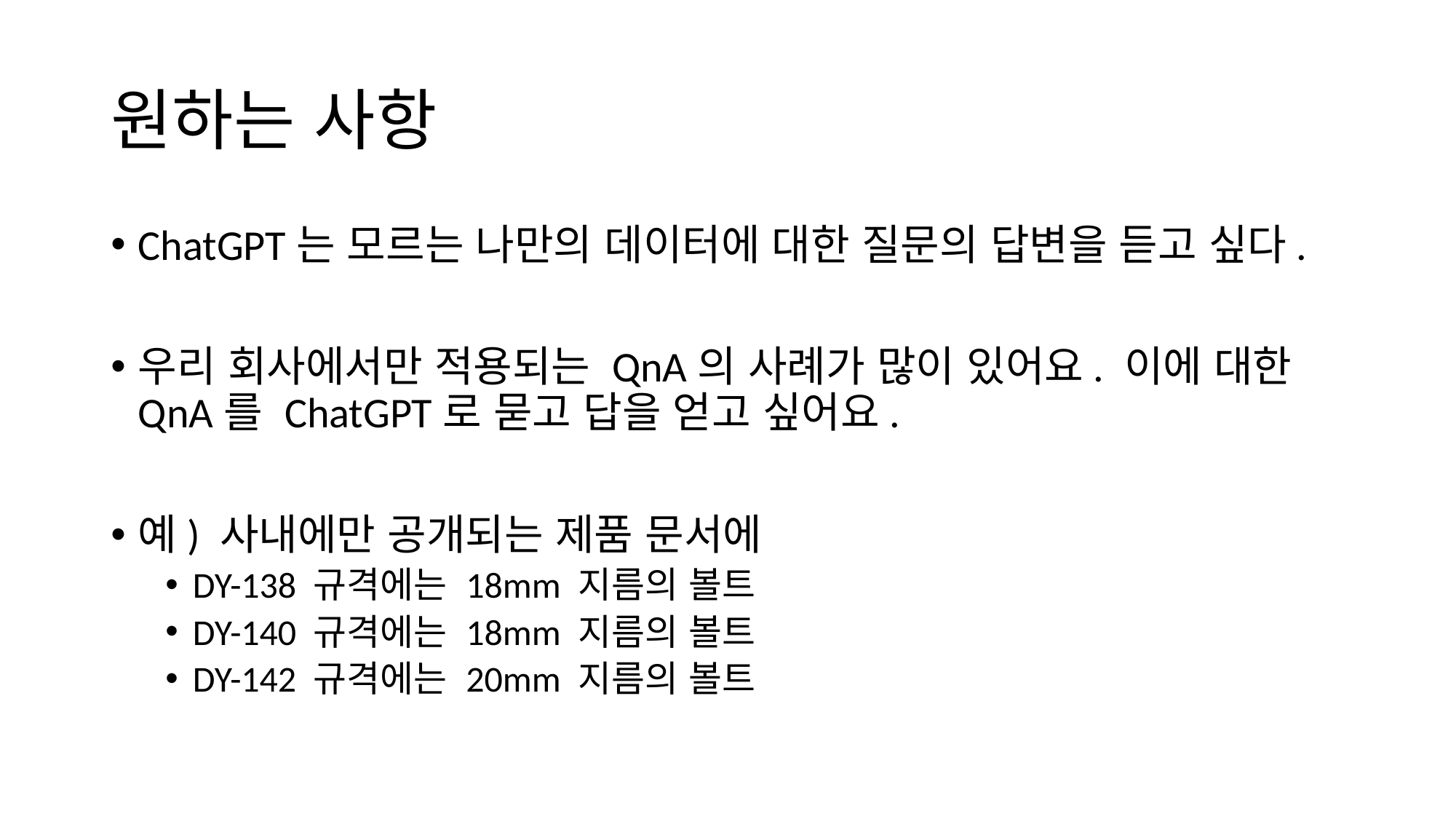

# 원하는 사항
ChatGPT는 모르는 나만의 데이터에 대한 질문의 답변을 듣고 싶다.

우리 회사에서만 적용되는 QnA의 사례가 많이 있어요. 이에 대한 QnA를 ChatGPT로 묻고 답을 얻고 싶어요.

예) 사내에만 공개되는 제품 문서에
DY-138 규격에는 18mm 지름의 볼트
DY-140 규격에는 18mm 지름의 볼트
DY-142 규격에는 20mm 지름의 볼트